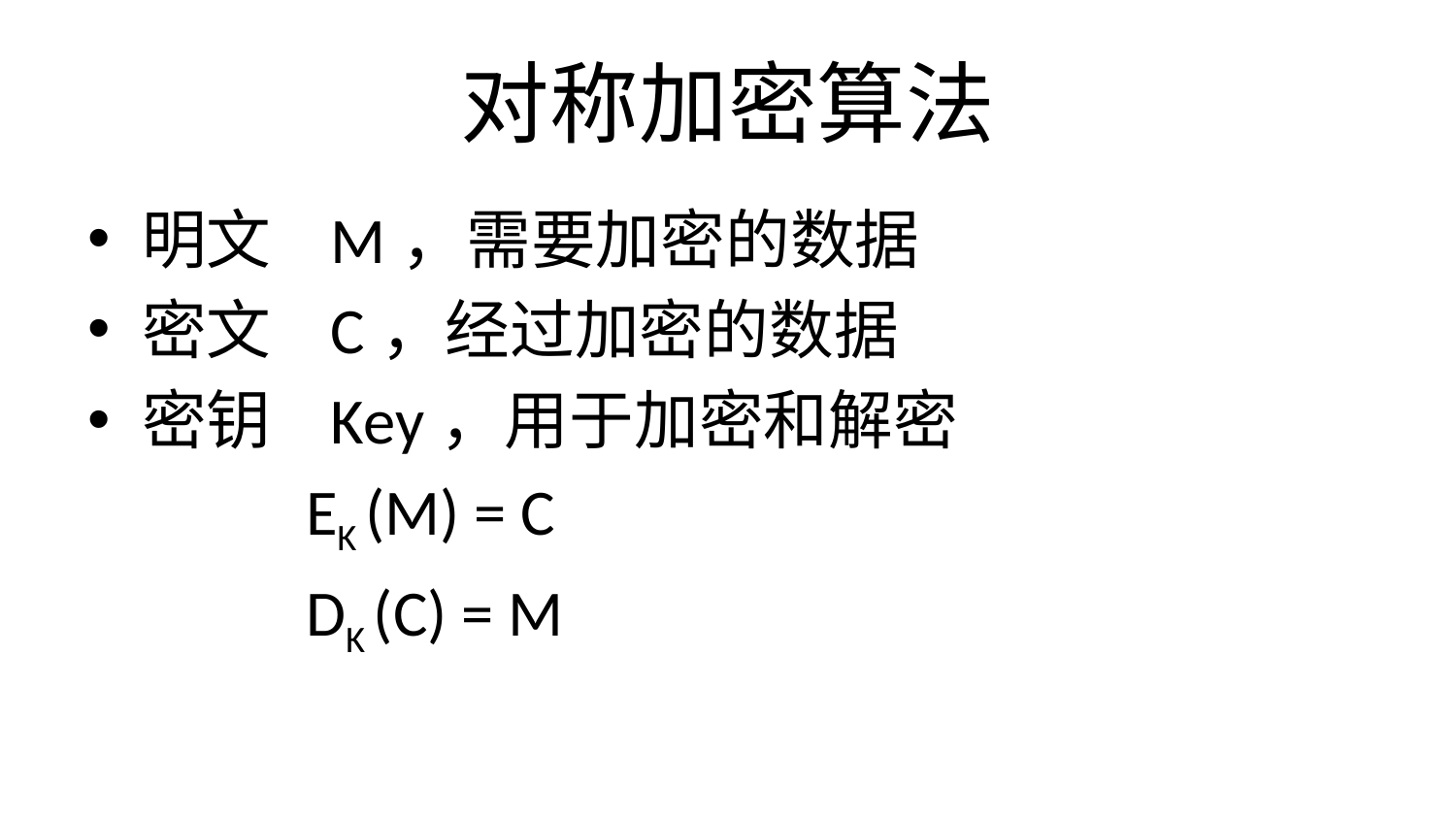

# 对称加密算法
明文   M，需要加密的数据
密文   C，经过加密的数据
密钥   Key，用于加密和解密
               EK (M) = C
               DK (C) = M